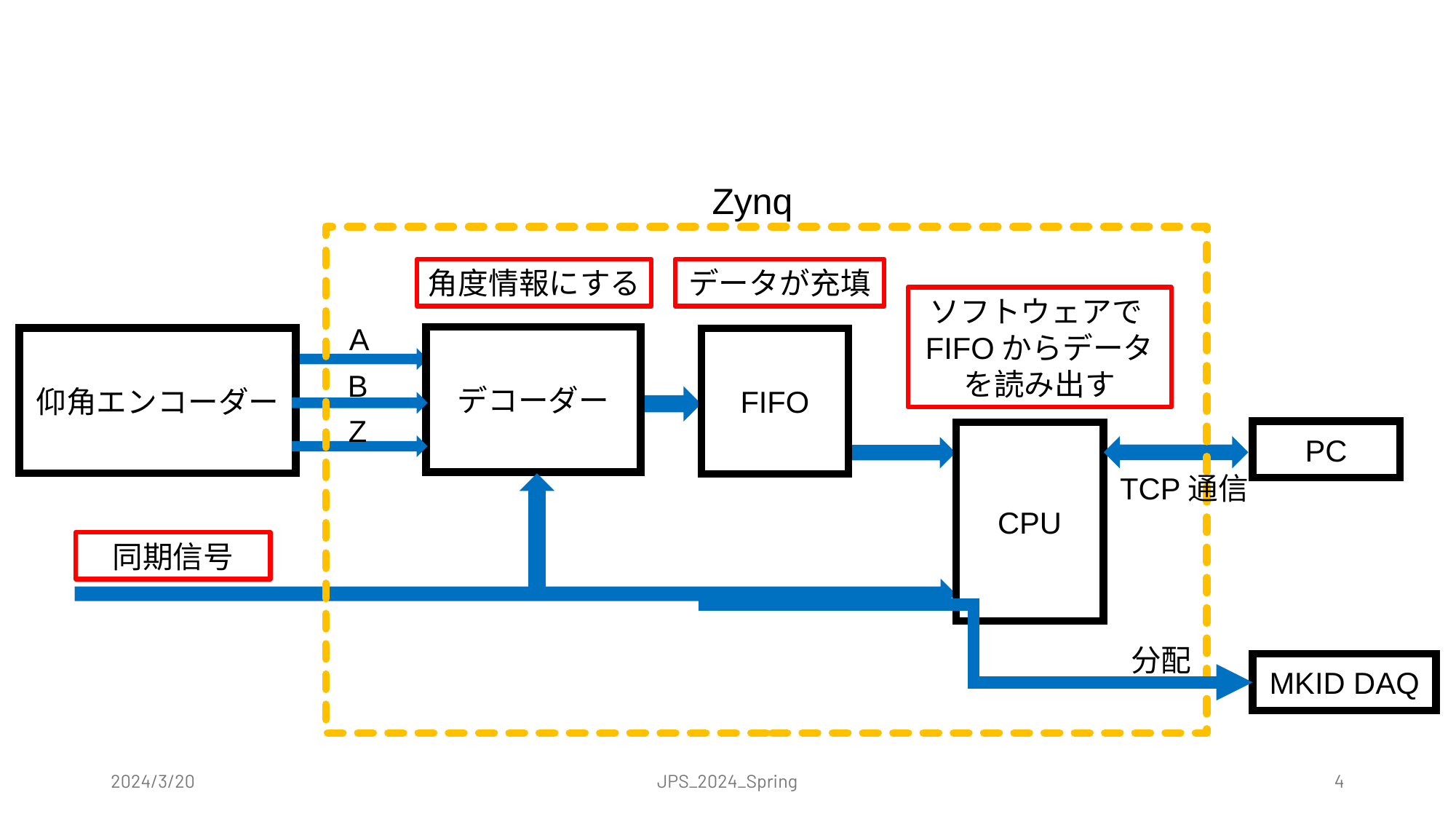

Zynq

角度情報にする
データが充填
ソフトウェアでFIFOからデータを読み出す
A
デコーダー
仰角エンコーダー
FIFO

B

Z
PC
CPU

同期信号

MKID DAQ
TCP通信
分配
2024/3/20
JPS_2024_Spring
4